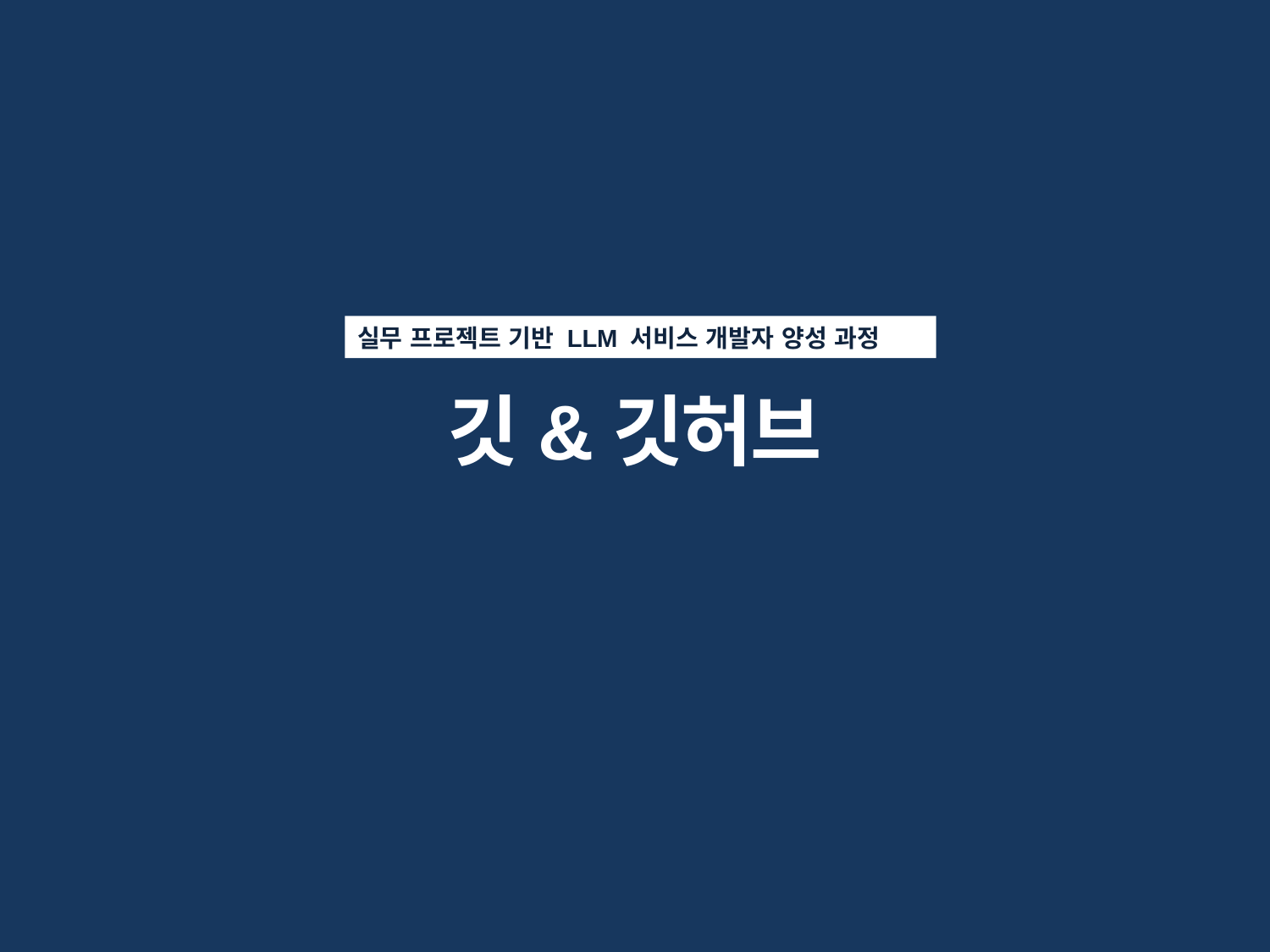

실무 프로젝트 기반 LLM 서비스 개발자 양성 과정
깃&깃허브